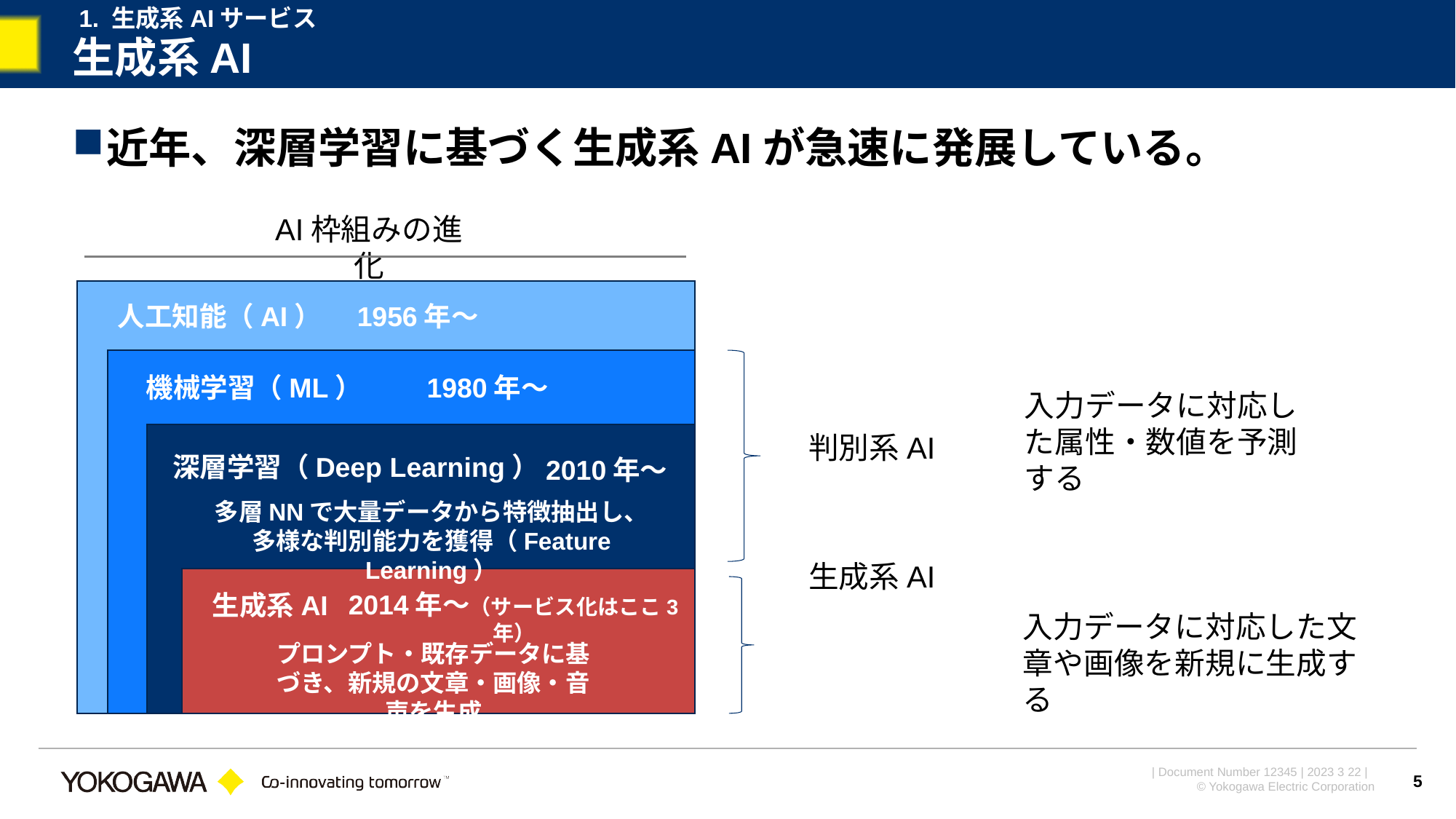

1. 生成系AIサービス
# 生成系AI
近年、深層学習に基づく生成系AIが急速に発展している。
AI枠組みの進化

人工知能（AI）
1956年～

機械学習（ML）
1980年～
入力データに対応した属性・数値を予測する
判別系AI

深層学習（Deep Learning）
2010年～
多層NNで大量データから特徴抽出し、
多様な判別能力を獲得（Feature Learning）
生成系AI

2014年～（サービス化はここ3年）
生成系AI
入力データに対応した文章や画像を新規に生成する
プロンプト・既存データに基づき、新規の文章・画像・音声を生成
5